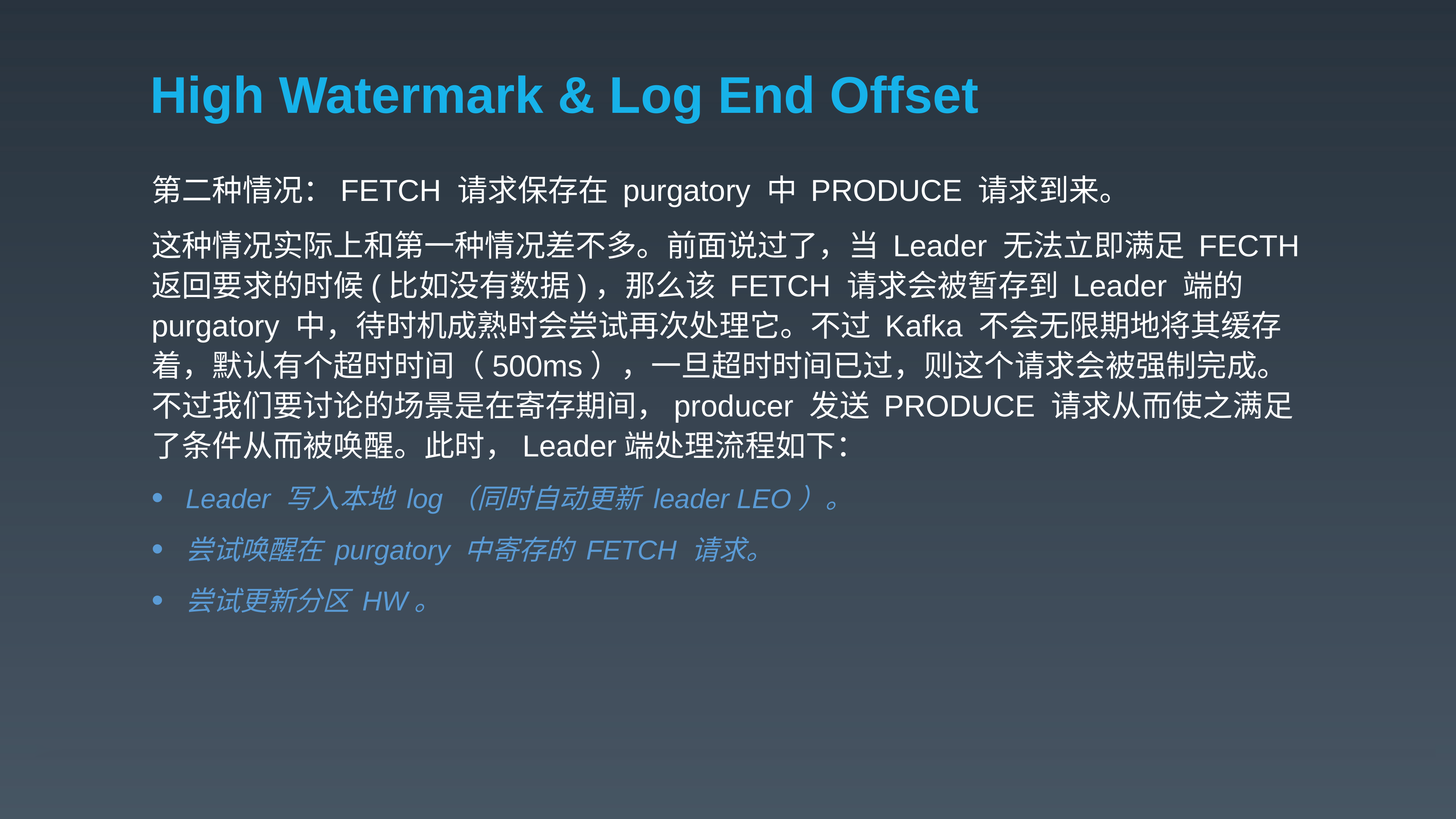

# High Watermark & Log End Offset
第二种情况：FETCH 请求保存在 purgatory 中 PRODUCE 请求到来。
这种情况实际上和第一种情况差不多。前面说过了，当 Leader 无法立即满足 FECTH返回要求的时候(比如没有数据)，那么该 FETCH 请求会被暂存到 Leader 端的purgatory 中，待时机成熟时会尝试再次处理它。不过 Kafka 不会无限期地将其缓存着，默认有个超时时间（500ms），一旦超时时间已过，则这个请求会被强制完成。不过我们要讨论的场景是在寄存期间，producer 发送 PRODUCE 请求从而使之满足了条件从而被唤醒。此时，Leader端处理流程如下：
Leader 写入本地 log（同时自动更新 leader LEO）。
尝试唤醒在 purgatory 中寄存的 FETCH 请求。
尝试更新分区 HW。